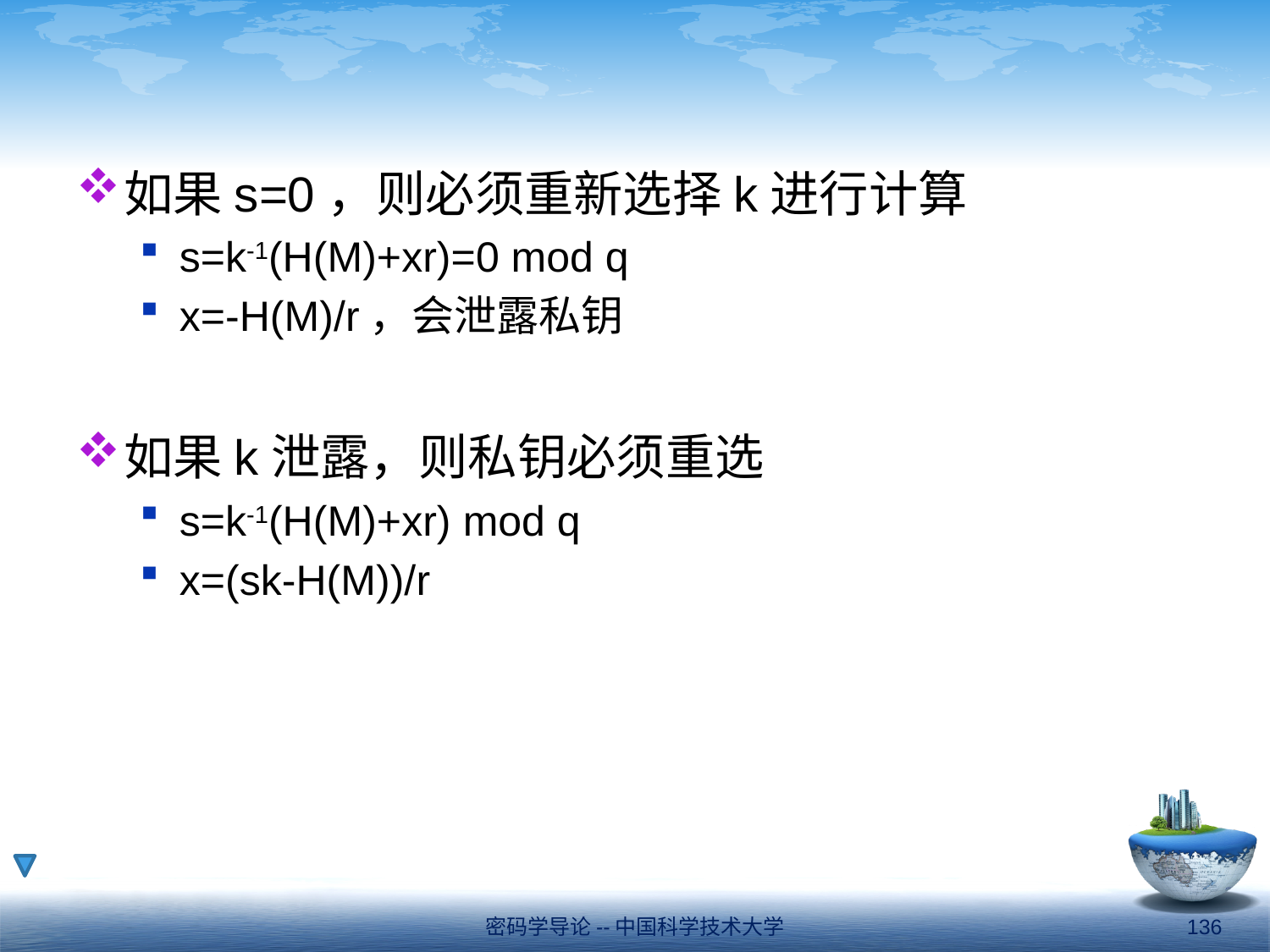

#
如果s=0，则必须重新选择k进行计算
s=k-1(H(M)+xr)=0 mod q
x=-H(M)/r，会泄露私钥

如果k泄露，则私钥必须重选
s=k-1(H(M)+xr) mod q
x=(sk-H(M))/r

密码学导论--中国科学技术大学
136